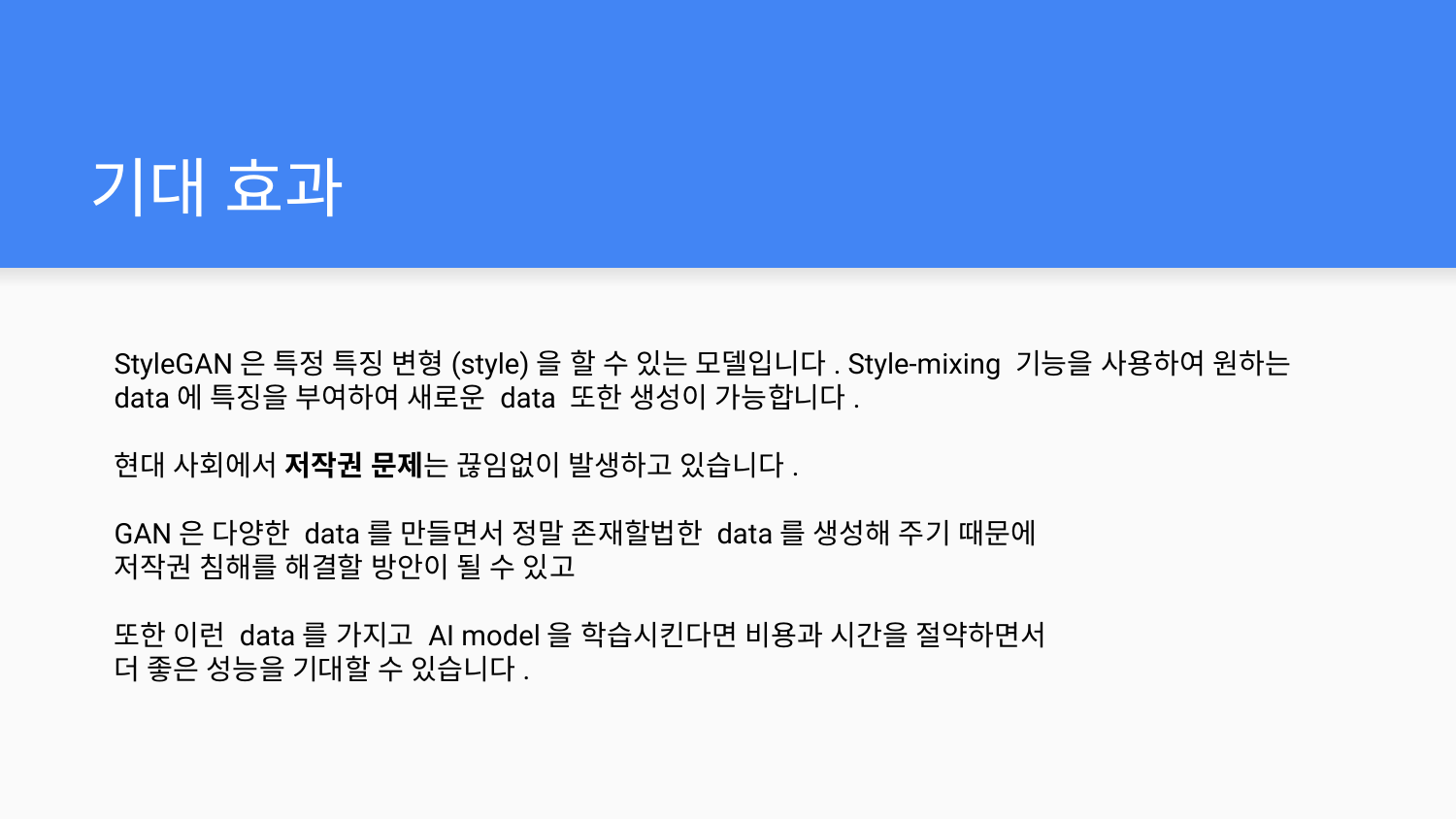

# 기대 효과
StyleGAN은 특정 특징 변형(style)을 할 수 있는 모델입니다. Style-mixing 기능을 사용하여 원하는 data에 특징을 부여하여 새로운 data 또한 생성이 가능합니다.

현대 사회에서 저작권 문제는 끊임없이 발생하고 있습니다.

GAN은 다양한 data를 만들면서 정말 존재할법한 data를 생성해 주기 때문에
저작권 침해를 해결할 방안이 될 수 있고

또한 이런 data를 가지고 AI model을 학습시킨다면 비용과 시간을 절약하면서
더 좋은 성능을 기대할 수 있습니다.